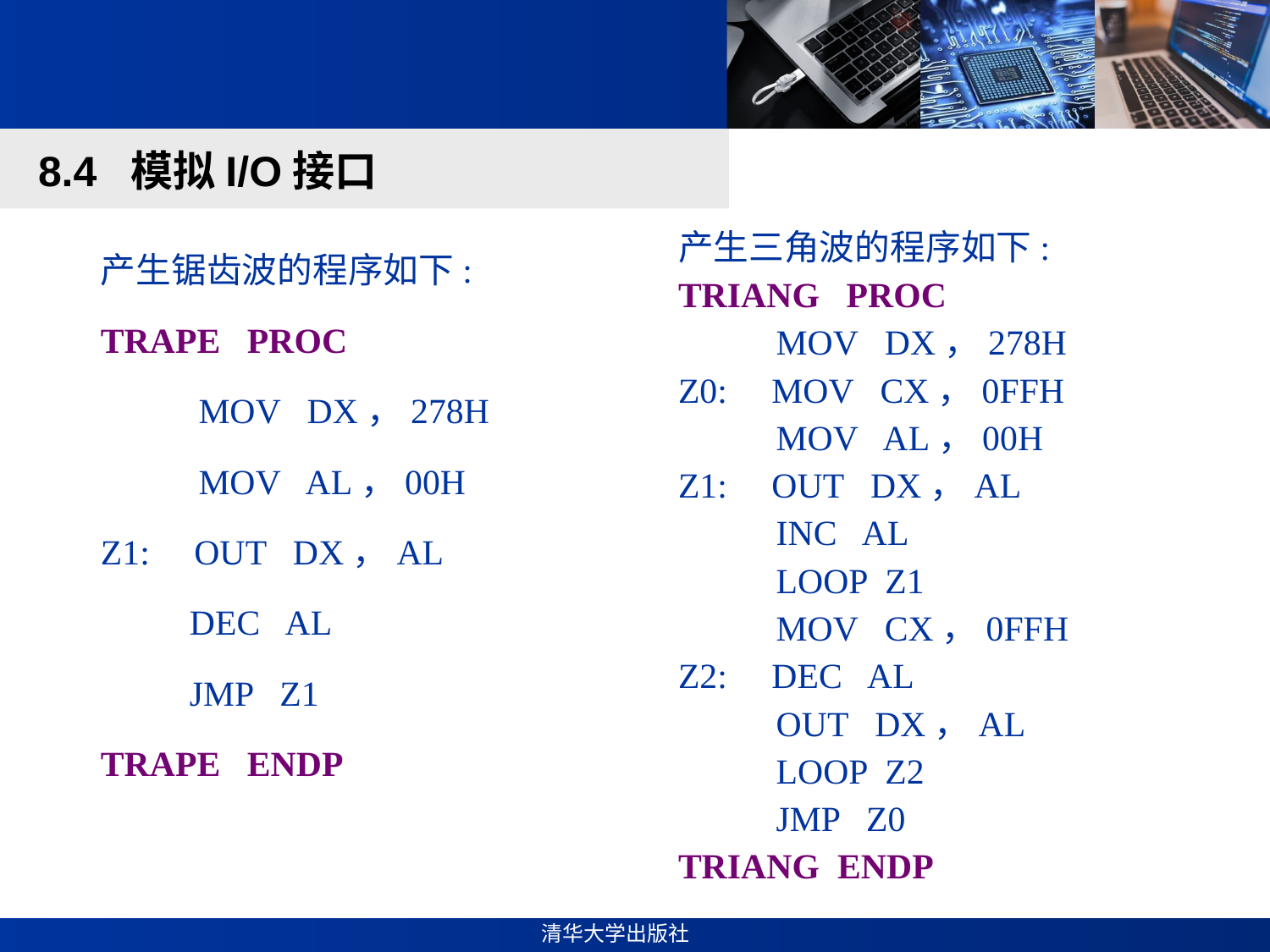

#
8.4  模拟I/O接口
产生锯齿波的程序如下:
TRAPE   PROC
           MOV   DX，278H
           MOV   AL，00H
Z1:     OUT   DX，AL
          DEC   AL
          JMP   Z1
TRAPE   ENDP
产生三角波的程序如下:
TRIANG   PROC
           MOV   DX，278H
Z0:     MOV   CX，0FFH
           MOV   AL，00H
Z1:     OUT   DX，AL
           INC   AL
           LOOP  Z1
           MOV   CX，0FFH
Z2:     DEC   AL
           OUT   DX，AL
           LOOP  Z2
           JMP   Z0
TRIANG  ENDP